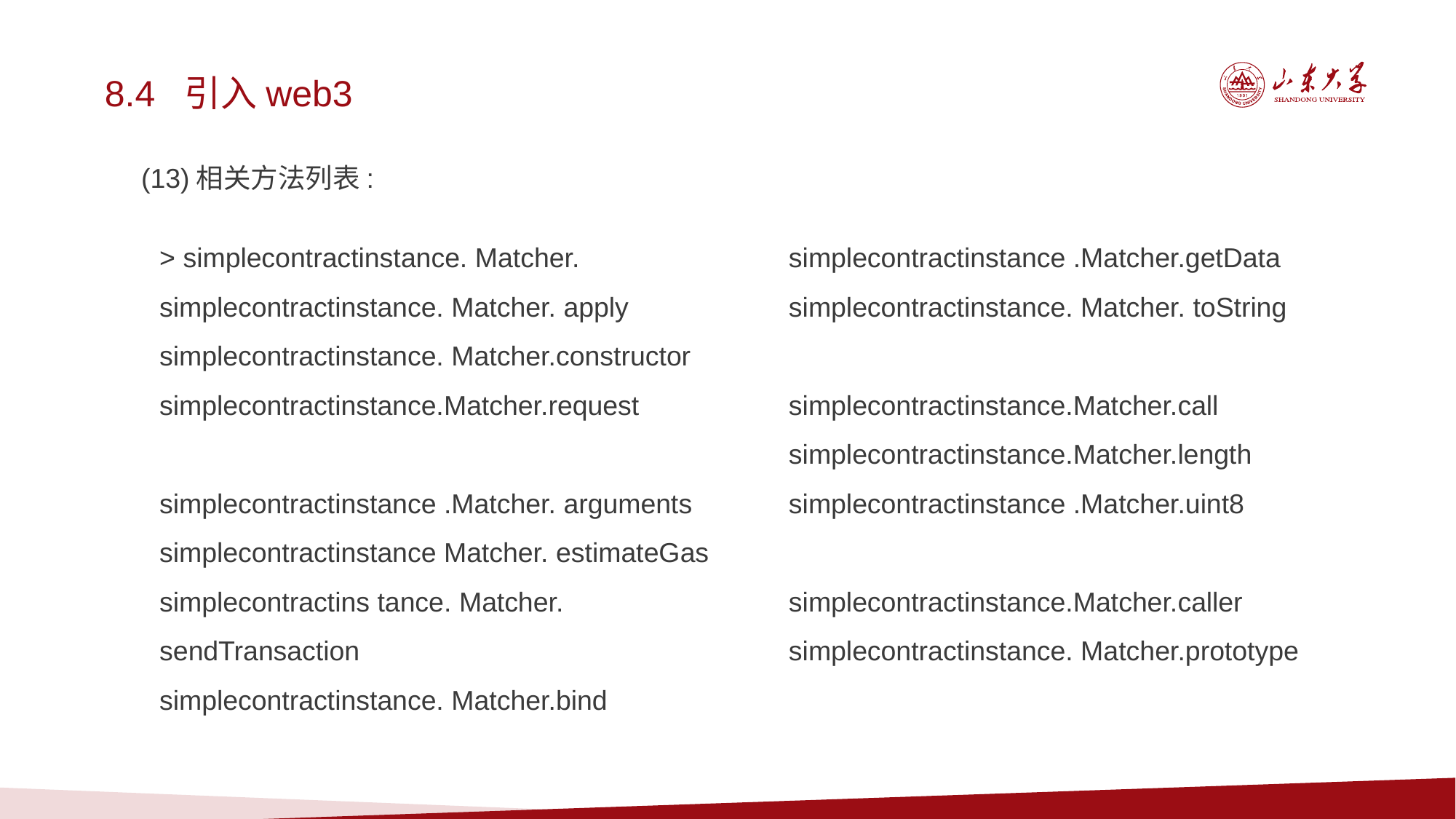

8.4  引入web3
(13)相关方法列表:
> simplecontractinstance. Matcher.
simplecontractinstance. Matcher. apply
simplecontractinstance. Matcher.constructor
simplecontractinstance.Matcher.request

simplecontractinstance .Matcher. arguments
simplecontractinstance Matcher. estimateGas
simplecontractins tance. Matcher. sendTransaction
simplecontractinstance. Matcher.bind
simplecontractinstance .Matcher.getData
simplecontractinstance. Matcher. toString

simplecontractinstance.Matcher.call
simplecontractinstance.Matcher.length
simplecontractinstance .Matcher.uint8

simplecontractinstance.Matcher.caller
simplecontractinstance. Matcher.prototype